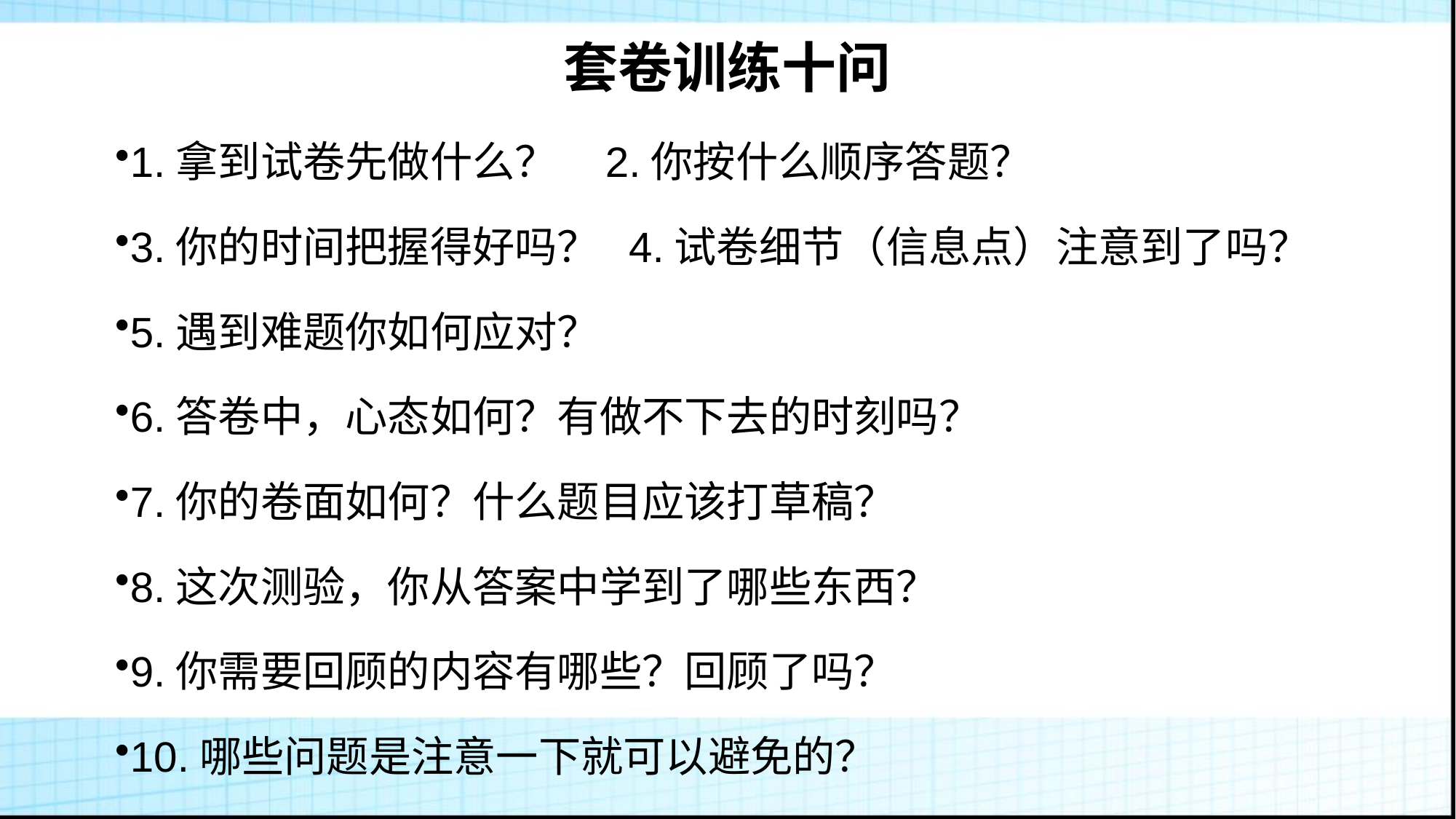

# 套卷训练十问
1.拿到试卷先做什么？    2.你按什么顺序答题？
3.你的时间把握得好吗？  4.试卷细节（信息点）注意到了吗？
5.遇到难题你如何应对？
6.答卷中，心态如何？有做不下去的时刻吗？
7.你的卷面如何？什么题目应该打草稿？
8.这次测验，你从答案中学到了哪些东西？
9.你需要回顾的内容有哪些？回顾了吗？
10.哪些问题是注意一下就可以避免的？